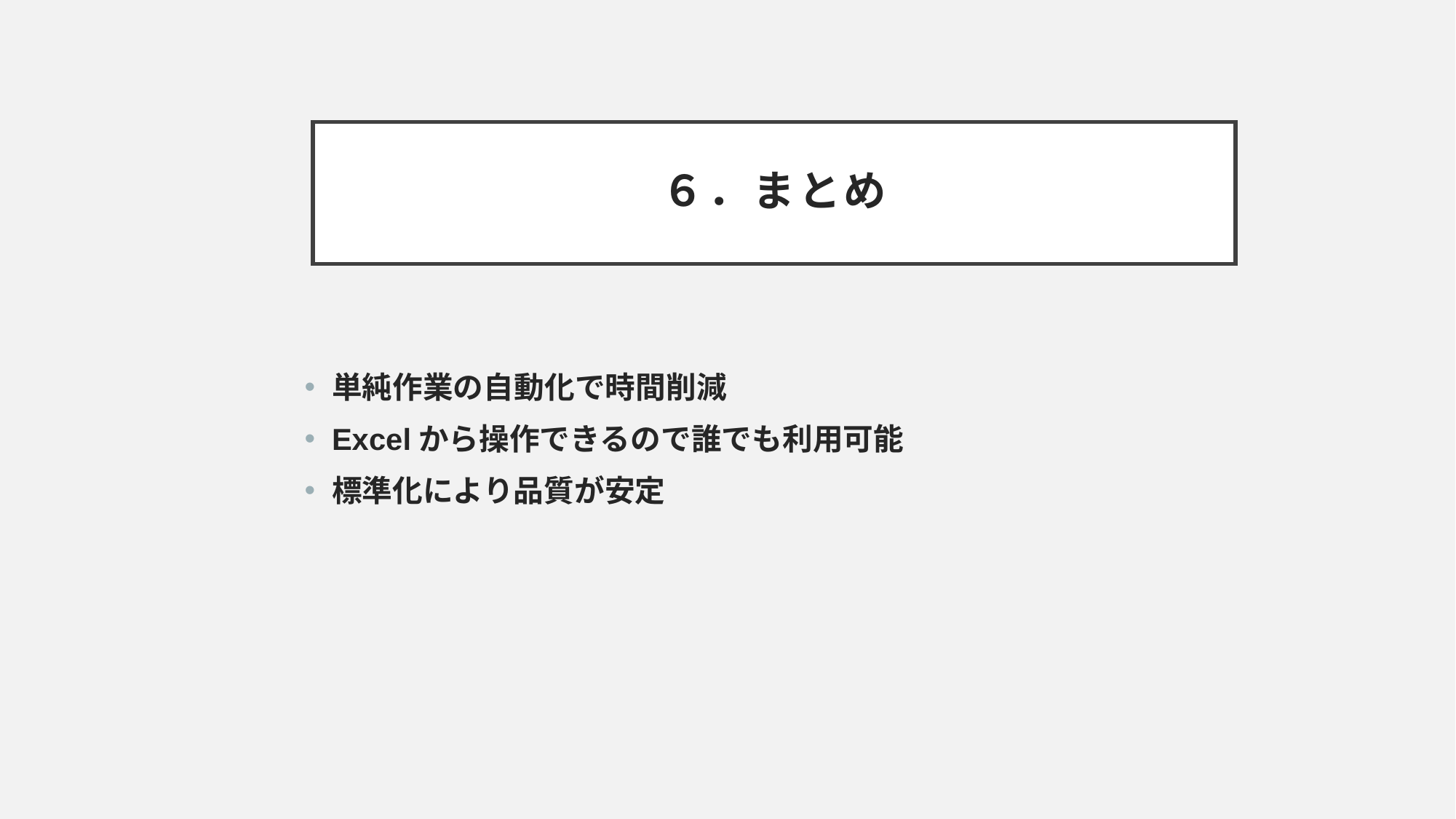

# ６．まとめ

単純作業の自動化で時間削減
Excelから操作できるので誰でも利用可能
標準化により品質が安定